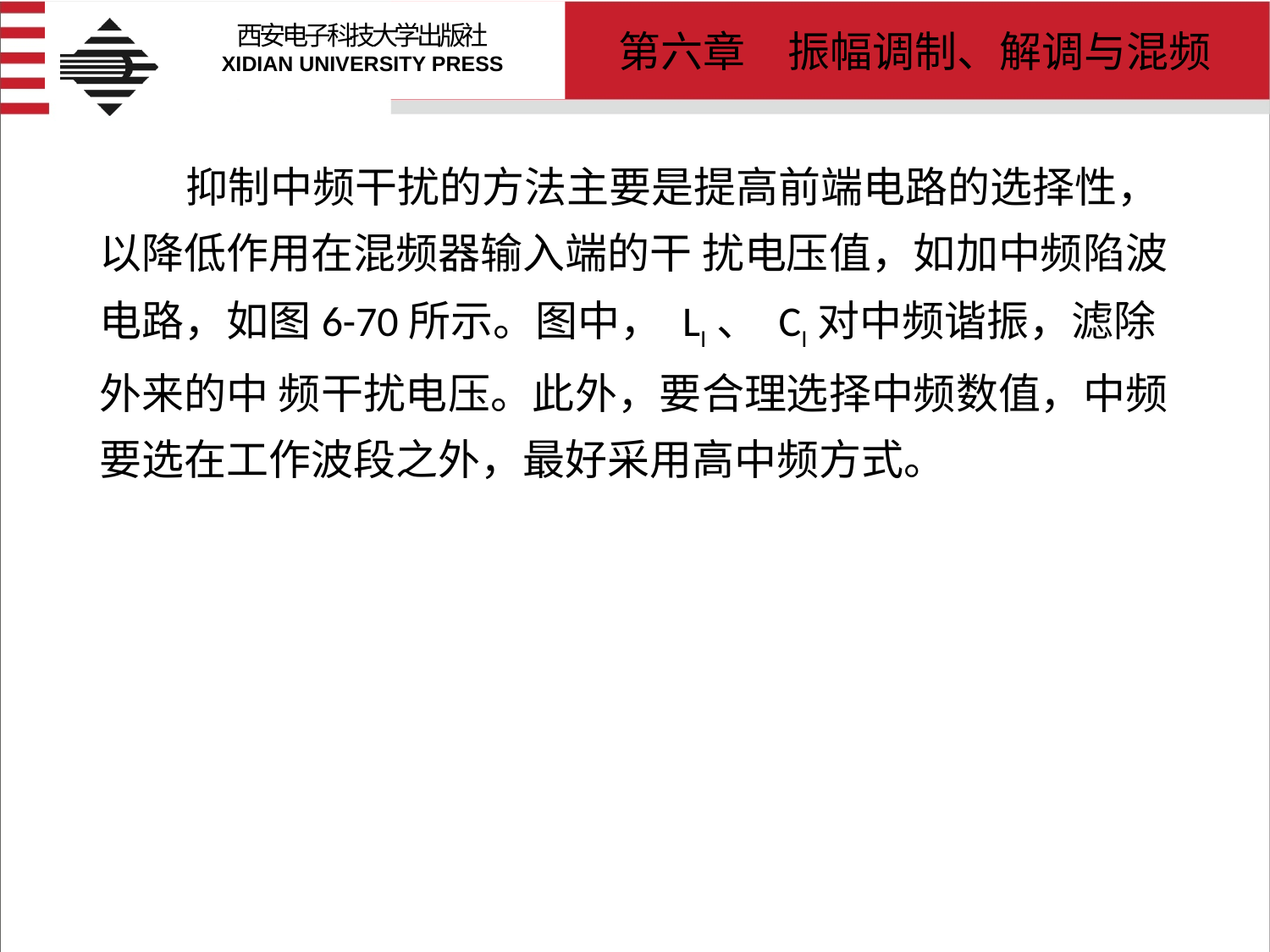

# 抑制中频干扰的方法主要是提高前端电路的选择性，以降低作用在混频器输入端的干 扰电压值，如加中频陷波电路，如图6-70所示。图中， LI、 CI对中频谐振，滤除外来的中 频干扰电压。此外，要合理选择中频数值，中频要选在工作波段之外，最好采用高中频方式。